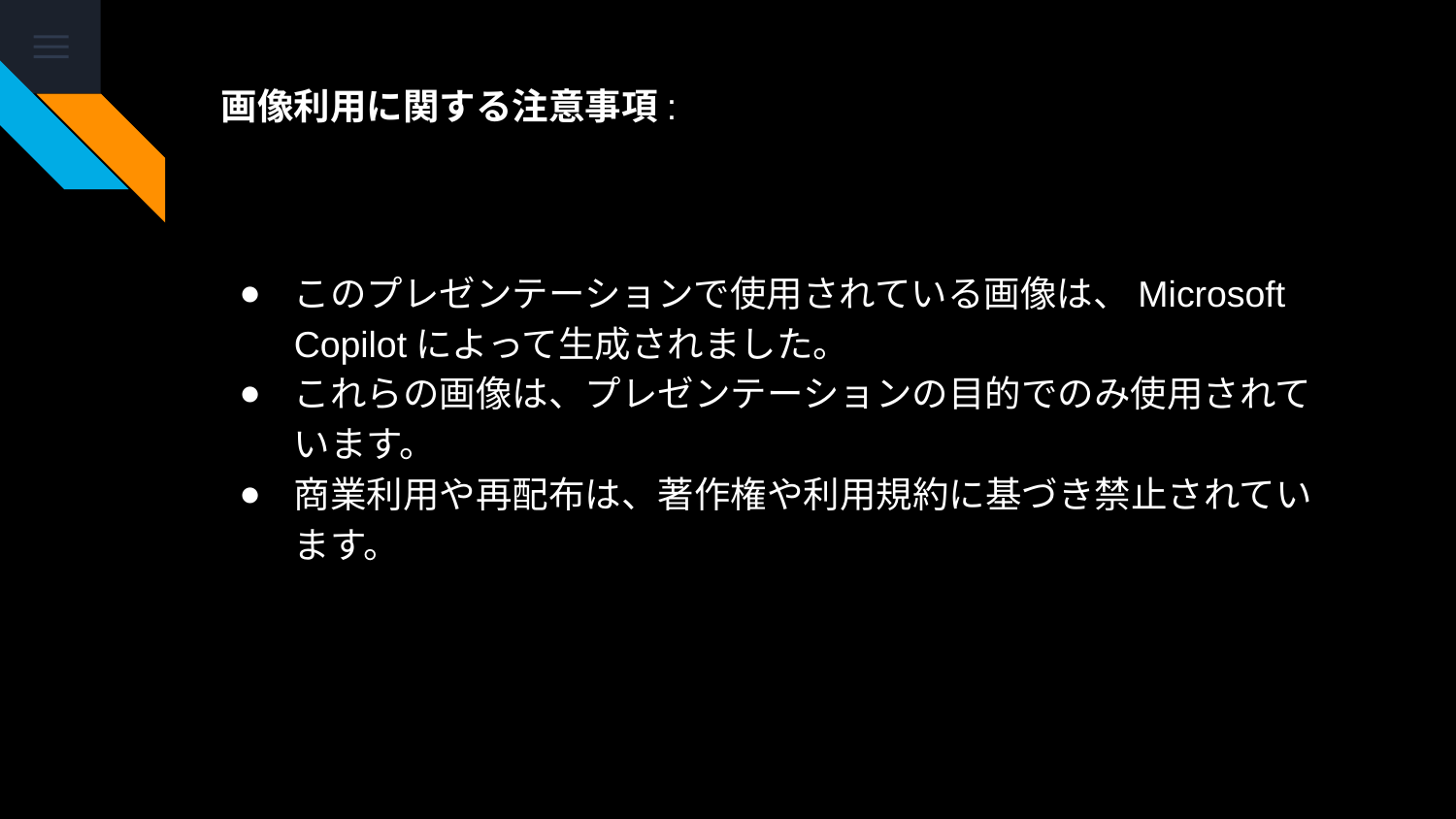

# 画像利用に関する注意事項:
このプレゼンテーションで使用されている画像は、Microsoft Copilotによって生成されました。
これらの画像は、プレゼンテーションの目的でのみ使用されています。
商業利用や再配布は、著作権や利用規約に基づき禁止されています。